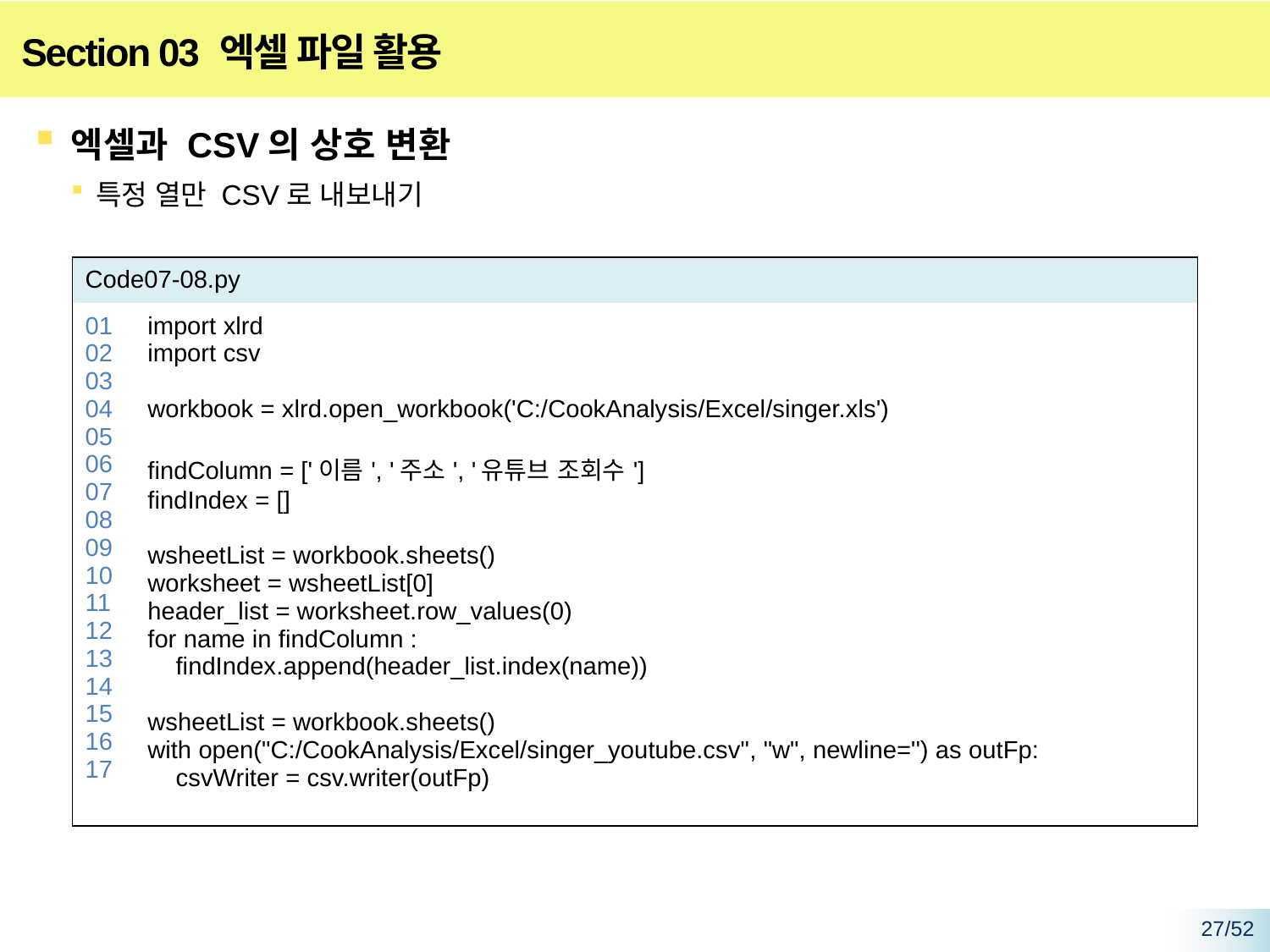

# Section 03 엑셀 파일 활용
엑셀과 CSV의 상호 변환
특정 열만 CSV로 내보내기
| Code07-08.py |  |
| --- | --- |
| 01 02 03 04 05 06 07 08 09 10 11 12 13 14 15 16 17 | import xlrd import csv workbook = xlrd.open\_workbook('C:/CookAnalysis/Excel/singer.xls') findColumn = ['이름', '주소', '유튜브 조회수'] findIndex = [] wsheetList = workbook.sheets() worksheet = wsheetList[0] header\_list = worksheet.row\_values(0) for name in findColumn : findIndex.append(header\_list.index(name)) wsheetList = workbook.sheets() with open("C:/CookAnalysis/Excel/singer\_youtube.csv", "w", newline='') as outFp: csvWriter = csv.writer(outFp) |